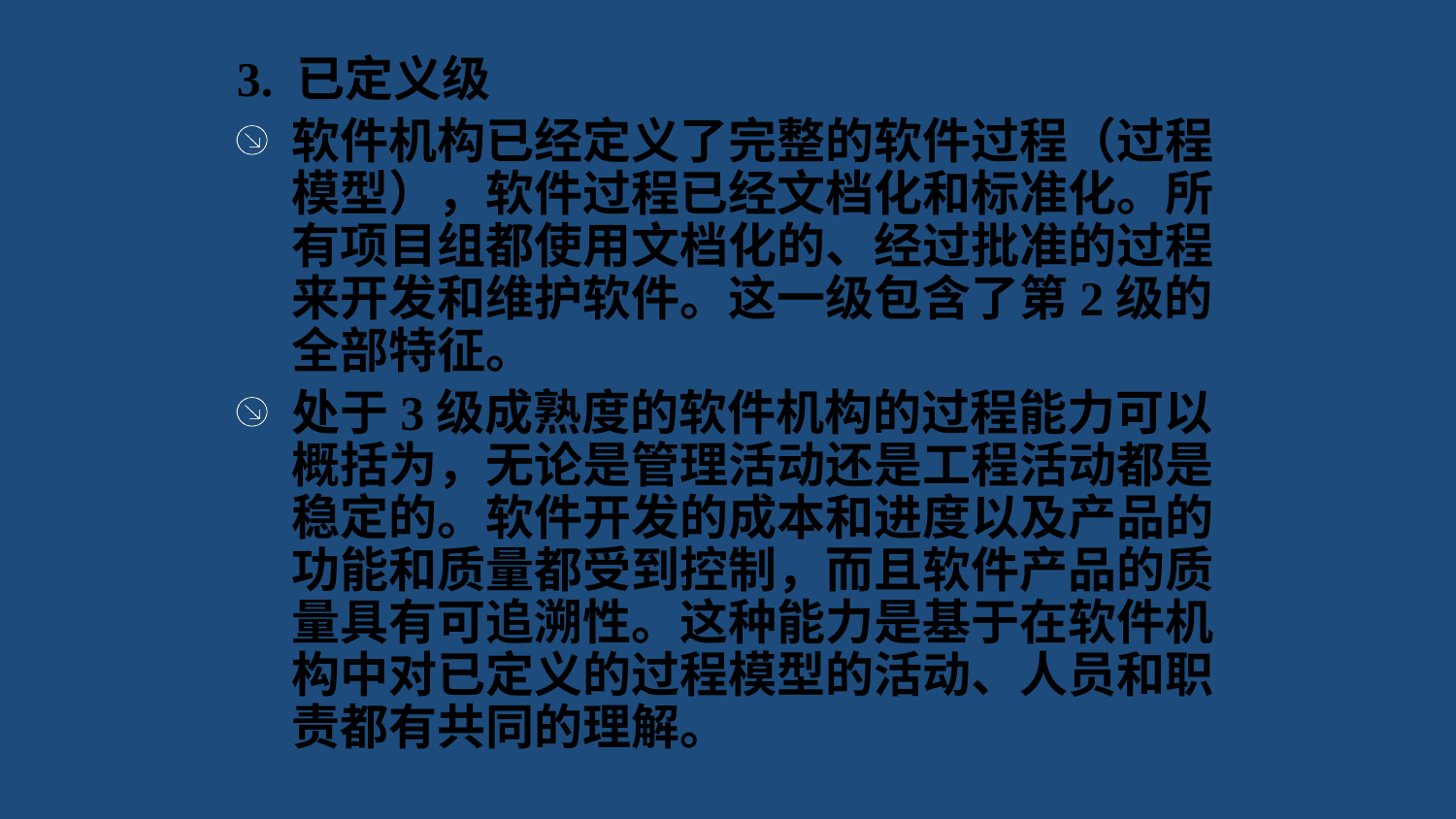

3. 已定义级
软件机构已经定义了完整的软件过程（过程模型），软件过程已经文档化和标准化。所有项目组都使用文档化的、经过批准的过程来开发和维护软件。这一级包含了第2级的全部特征。
处于3级成熟度的软件机构的过程能力可以概括为，无论是管理活动还是工程活动都是稳定的。软件开发的成本和进度以及产品的功能和质量都受到控制，而且软件产品的质量具有可追溯性。这种能力是基于在软件机构中对已定义的过程模型的活动、人员和职责都有共同的理解。